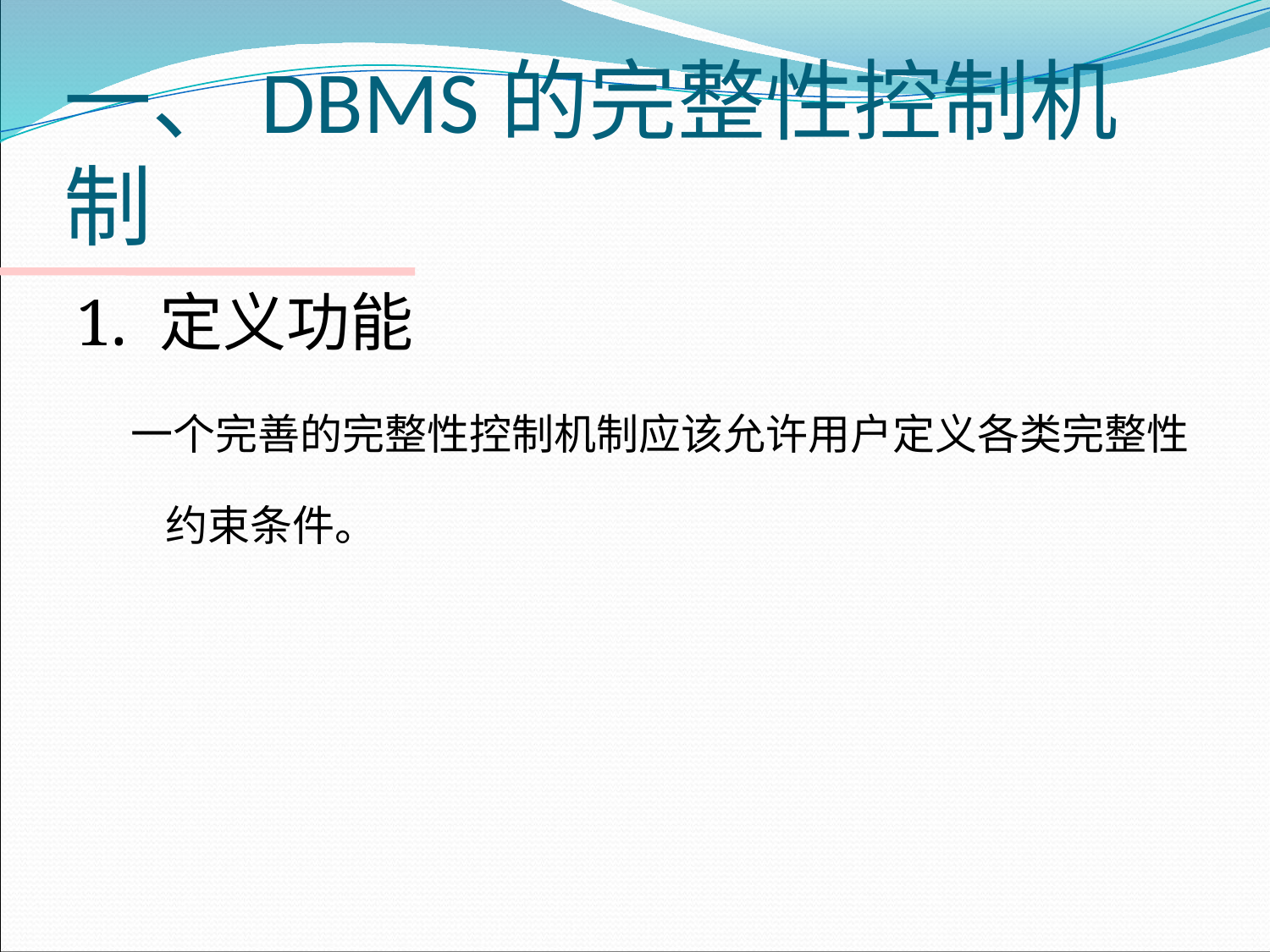

# 一、DBMS的完整性控制机制
1. 定义功能
一个完善的完整性控制机制应该允许用户定义各类完整性约束条件。

502